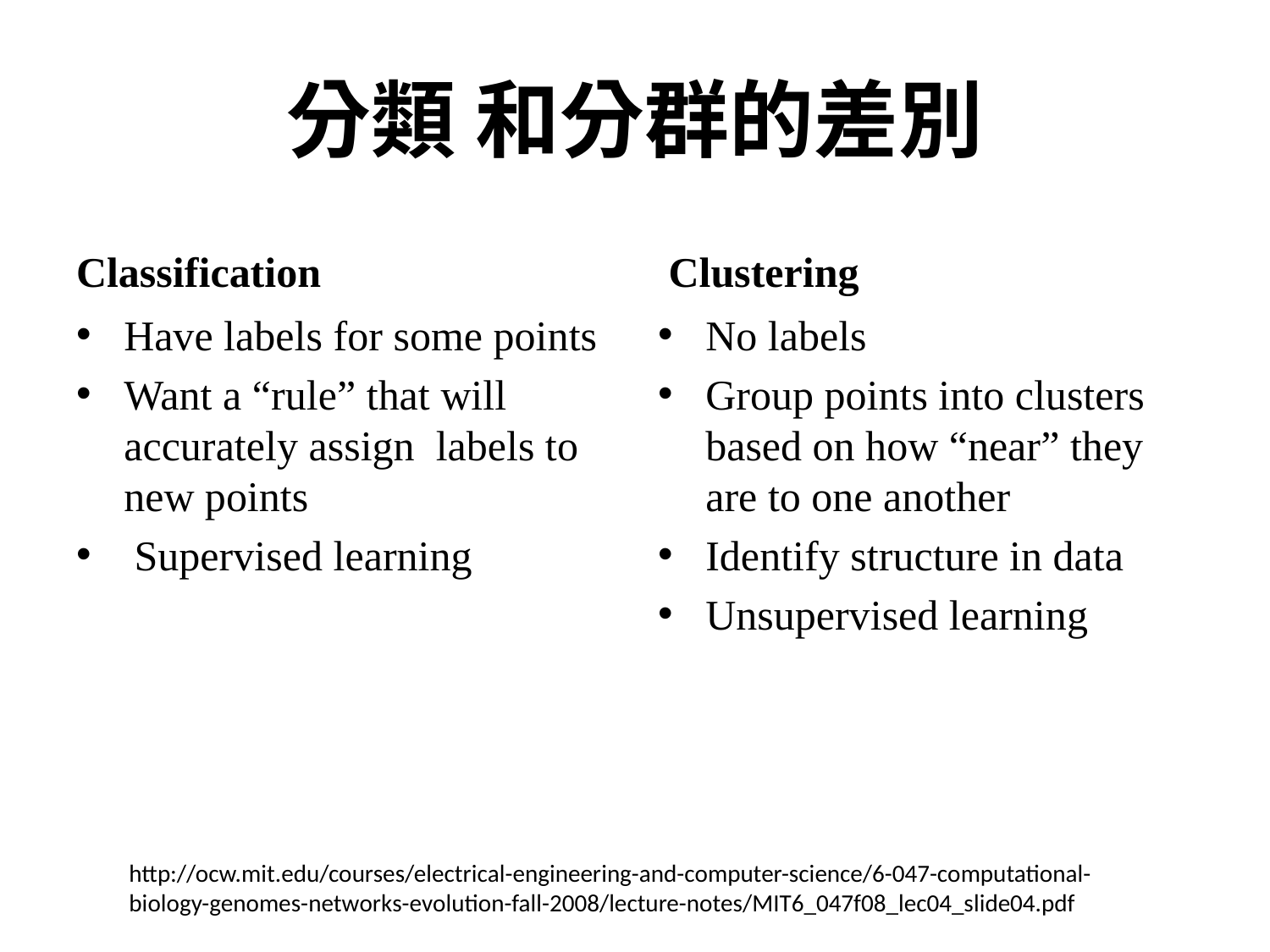

# 分類 和分群的差別
Classification
 Clustering
Have labels for some points
Want a “rule” that will accurately assign  labels to new points
 Supervised learning

No labels
Group points into clusters based on how “near” they are to one another
Identify structure in data
Unsupervised learning
http://ocw.mit.edu/courses/electrical-engineering-and-computer-science/6-047-computational-biology-genomes-networks-evolution-fall-2008/lecture-notes/MIT6_047f08_lec04_slide04.pdf